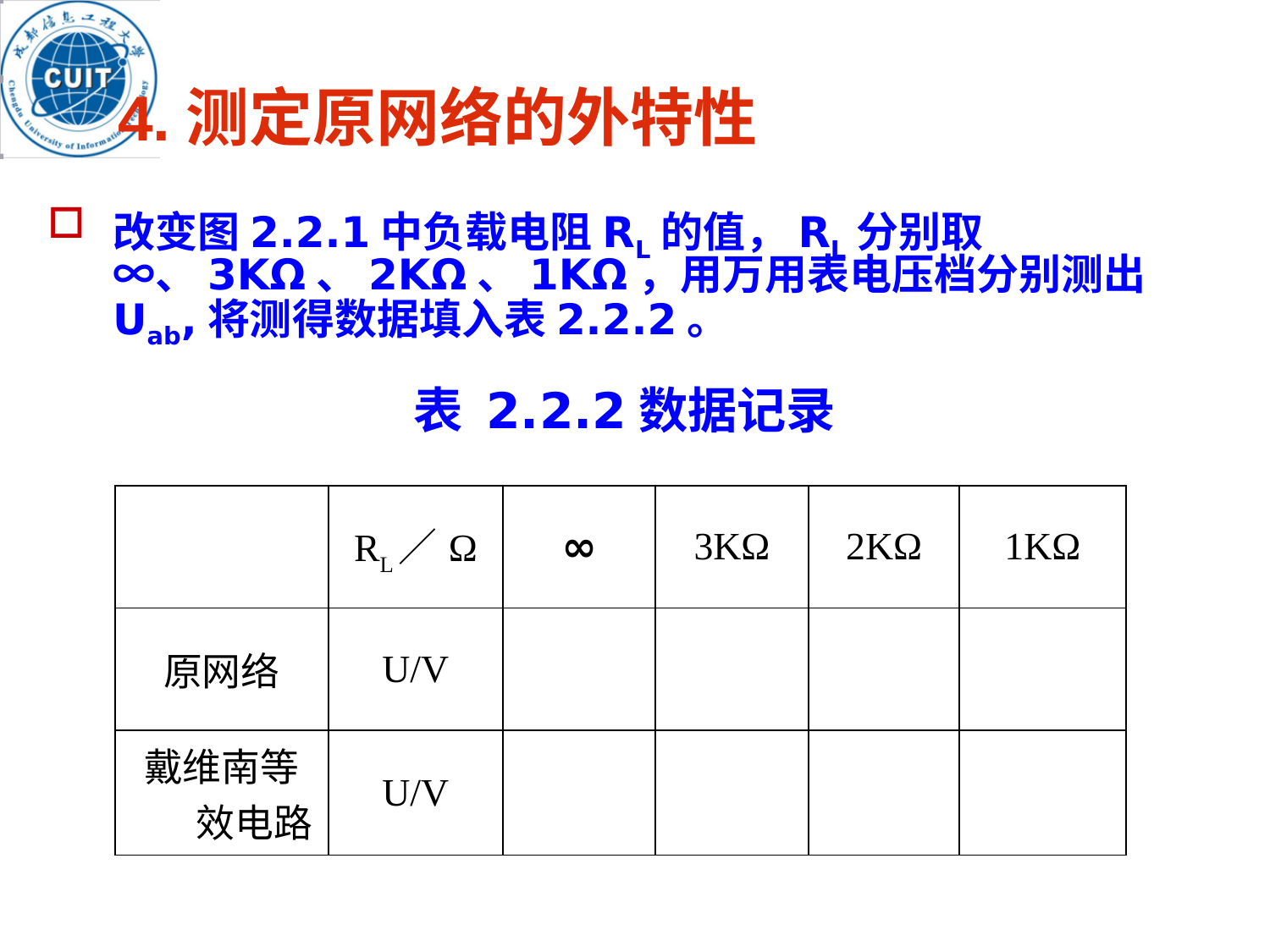

4.测定原网络的外特性

改变图2.2.1中负载电阻RL的值，RL分别取∞、3KΩ、2KΩ、1KΩ，用万用表电压档分别测出Uab,将测得数据填入表2.2.2。

表 2.2.2数据记录
|  | RL／Ω | ∞ | 3KΩ | 2KΩ | 1KΩ |
| --- | --- | --- | --- | --- | --- |
| 原网络 | U/V |  |  |  |  |
| 戴维南等效电路 | U/V |  |  |  |  |